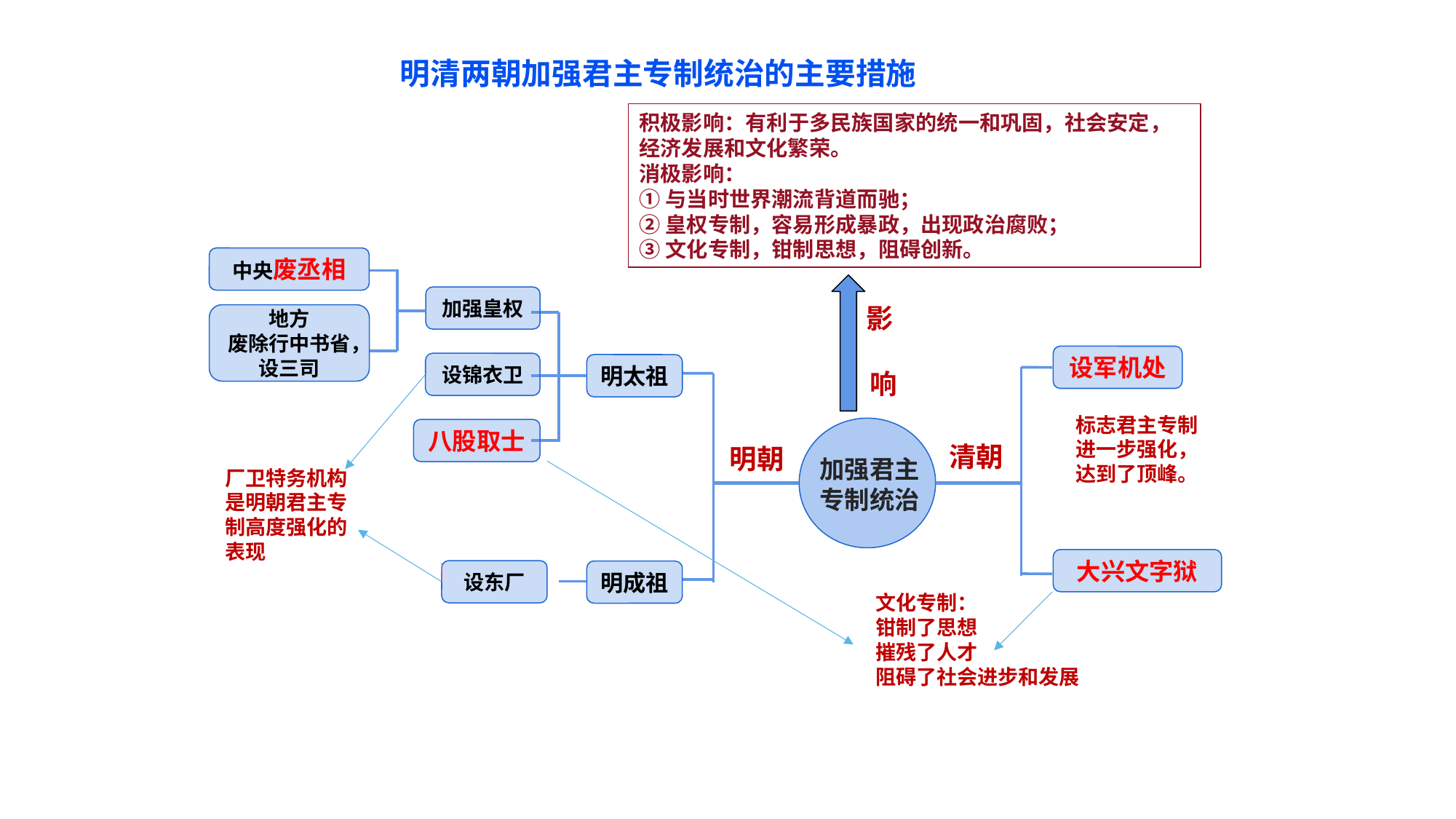

明清两朝加强君主专制统治的主要措施
积极影响：有利于多民族国家的统一和巩固，社会安定，经济发展和文化繁荣。
消极影响：
①与当时世界潮流背道而驰；
②皇权专制，容易形成暴政，出现政治腐败；
③文化专制，钳制思想，阻碍创新。
中央废丞相

加强皇权
影    响
地方
废除行中书省，设三司
设军机处
设锦衣卫
明太祖
标志君主专制进一步强化，达到了顶峰。

加强君主
专制统治
八股取士
清朝
明朝
厂卫特务机构是明朝君主专制高度强化的表现
大兴文字狱
设东厂
明成祖
文化专制：
钳制了思想
摧残了人才
阻碍了社会进步和发展